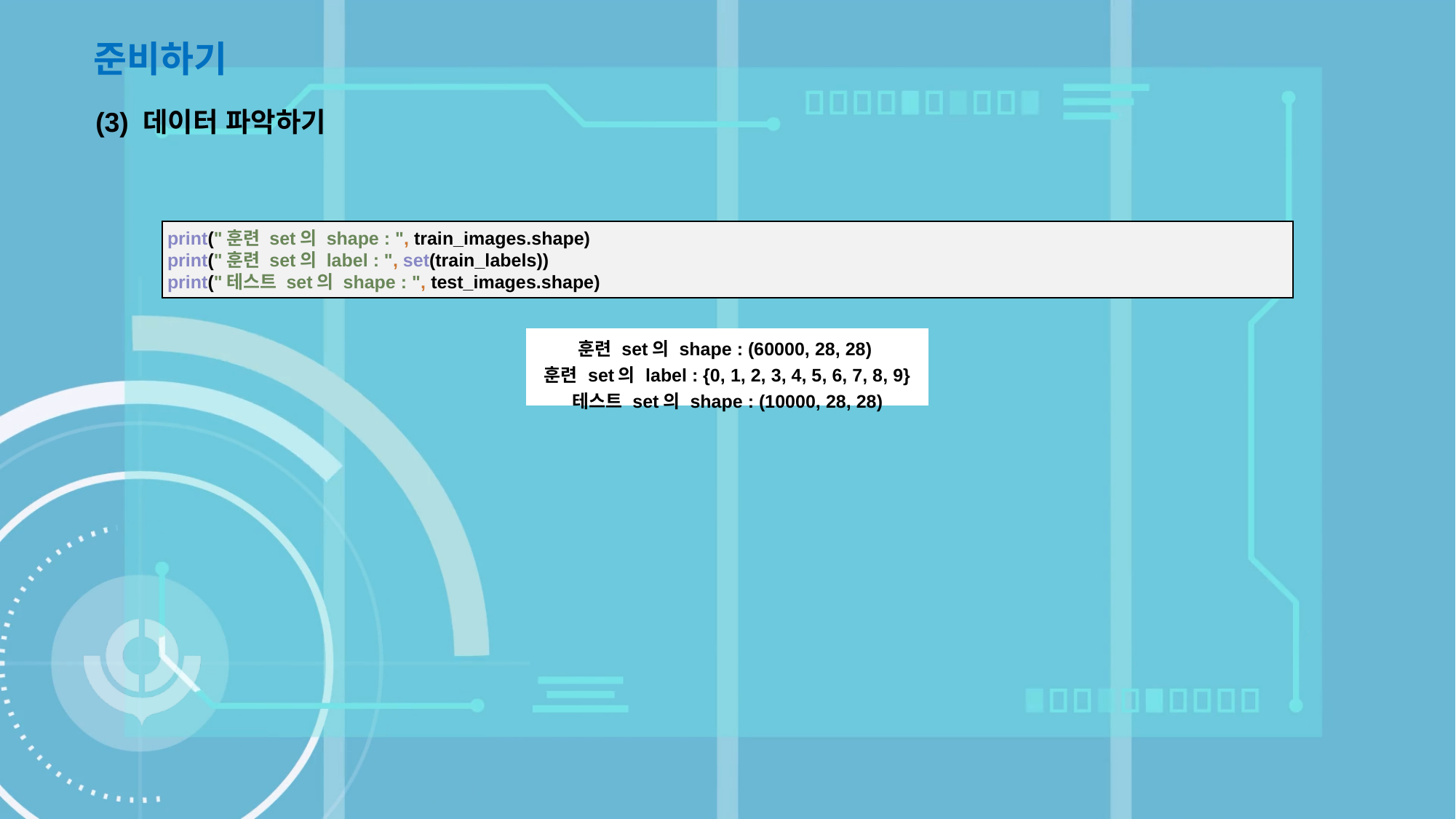

준비하기
(3) 데이터 파악하기
print("훈련 set의 shape : ", train_images.shape)
print("훈련 set의 label : ", set(train_labels))
print("테스트 set의 shape : ", test_images.shape)
| 훈련 set의 shape : (60000, 28, 28) 훈련 set의 label : {0, 1, 2, 3, 4, 5, 6, 7, 8, 9} 테스트 set의 shape : (10000, 28, 28) |
| --- |